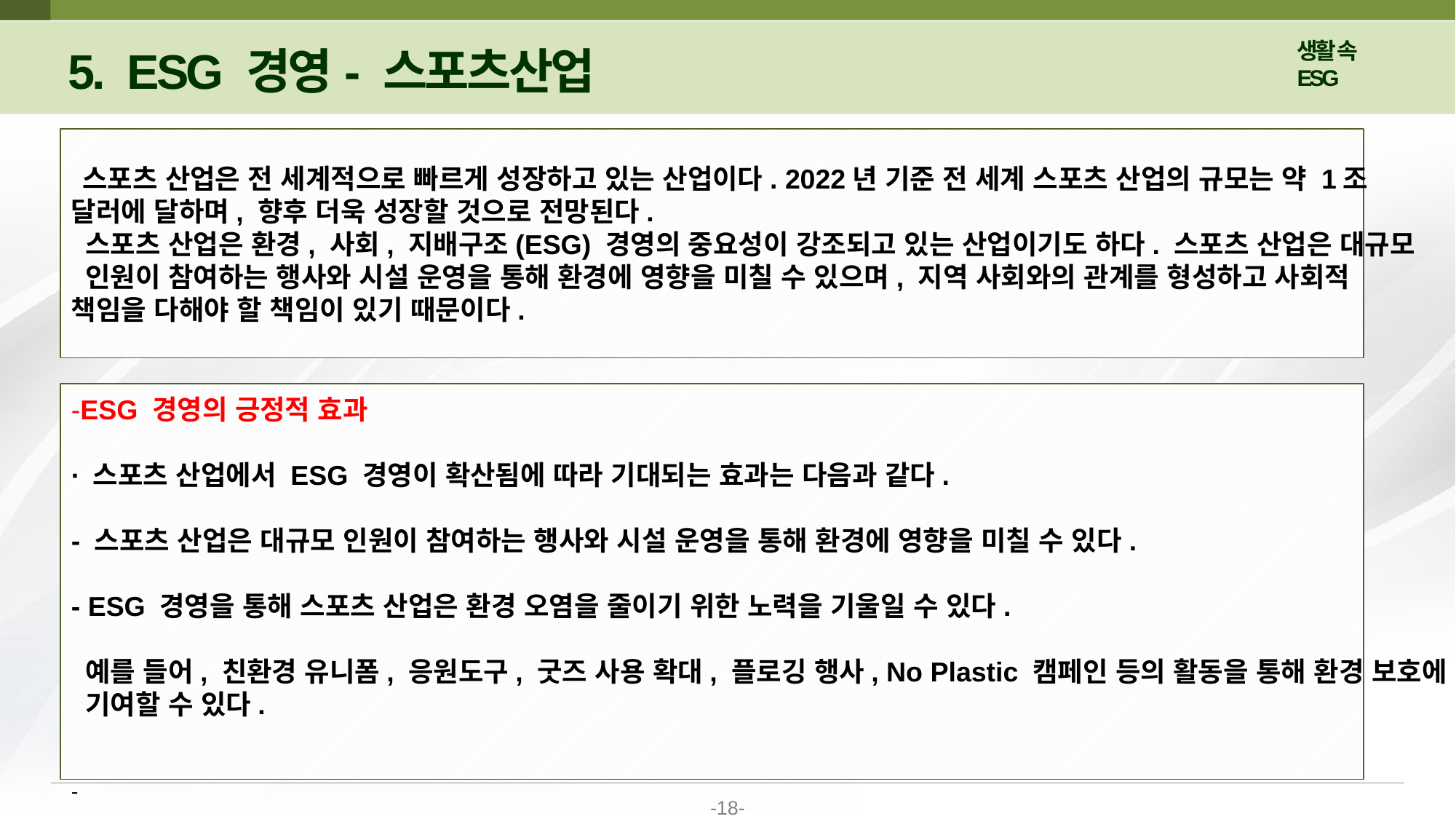

5.  ESG 경영- 스포츠산업
 스포츠 산업은 전 세계적으로 빠르게 성장하고 있는 산업이다. 2022년 기준 전 세계 스포츠 산업의 규모는 약 1조
달러에 달하며, 향후 더욱 성장할 것으로 전망된다.
 스포츠 산업은 환경, 사회, 지배구조(ESG) 경영의 중요성이 강조되고 있는 산업이기도 하다. 스포츠 산업은 대규모
 인원이 참여하는 행사와 시설 운영을 통해 환경에 영향을 미칠 수 있으며, 지역 사회와의 관계를 형성하고 사회적
책임을 다해야 할 책임이 있기 때문이다.

-ESG 경영의 긍정적 효과

∙ 스포츠 산업에서 ESG 경영이 확산됨에 따라 기대되는 효과는 다음과 같다.

- 스포츠 산업은 대규모 인원이 참여하는 행사와 시설 운영을 통해 환경에 영향을 미칠 수 있다.

- ESG 경영을 통해 스포츠 산업은 환경 오염을 줄이기 위한 노력을 기울일 수 있다.

 예를 들어, 친환경 유니폼, 응원도구, 굿즈 사용 확대, 플로깅 행사, No Plastic 캠페인 등의 활동을 통해 환경 보호에
 기여할 수 있다.

-